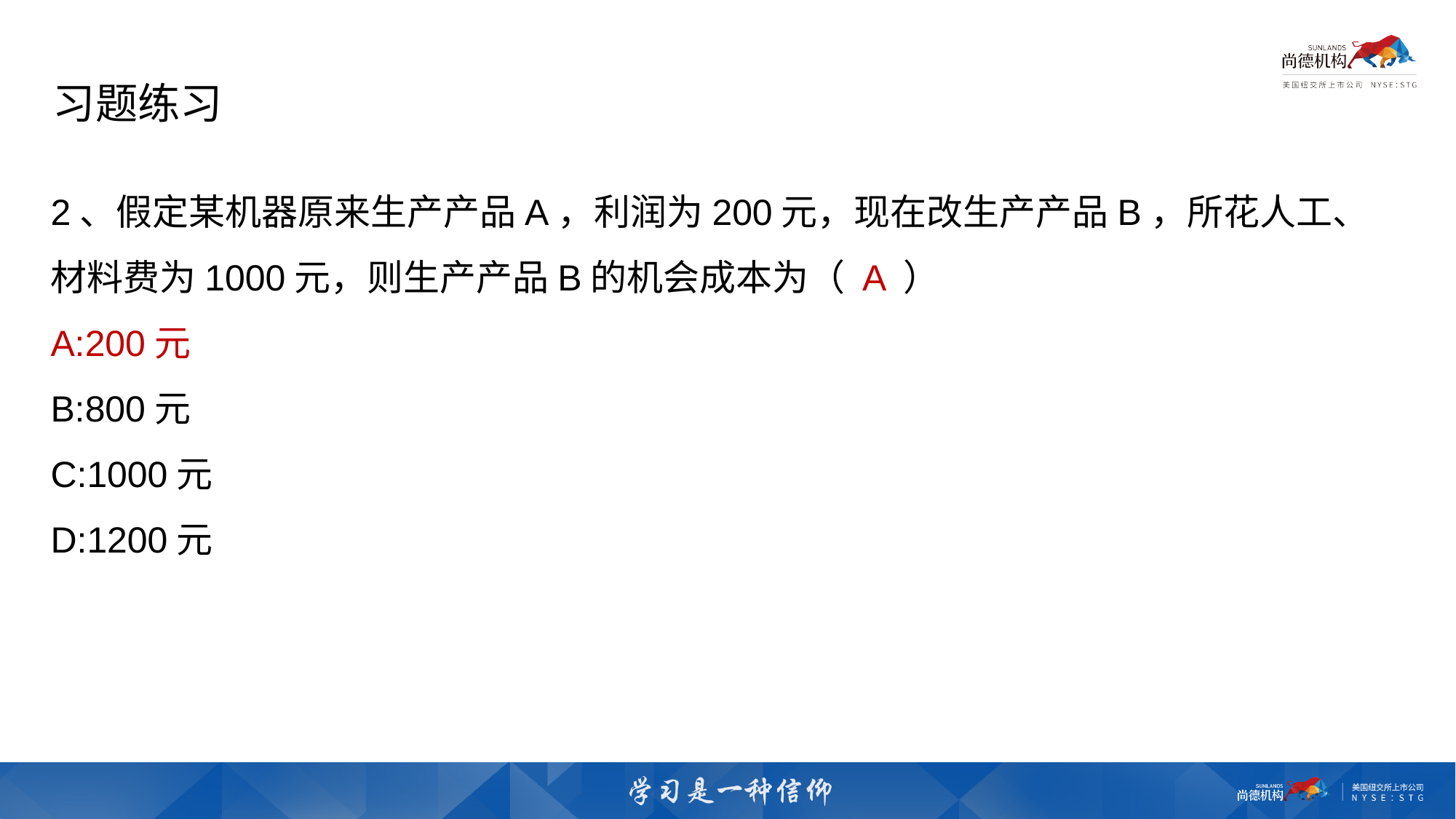

习题练习
2、假定某机器原来生产产品A，利润为200元，现在改生产产品B，所花人工、材料费为1000元，则生产产品B的机会成本为（ A ）
A:200元
B:800元
C:1000元
D:1200元